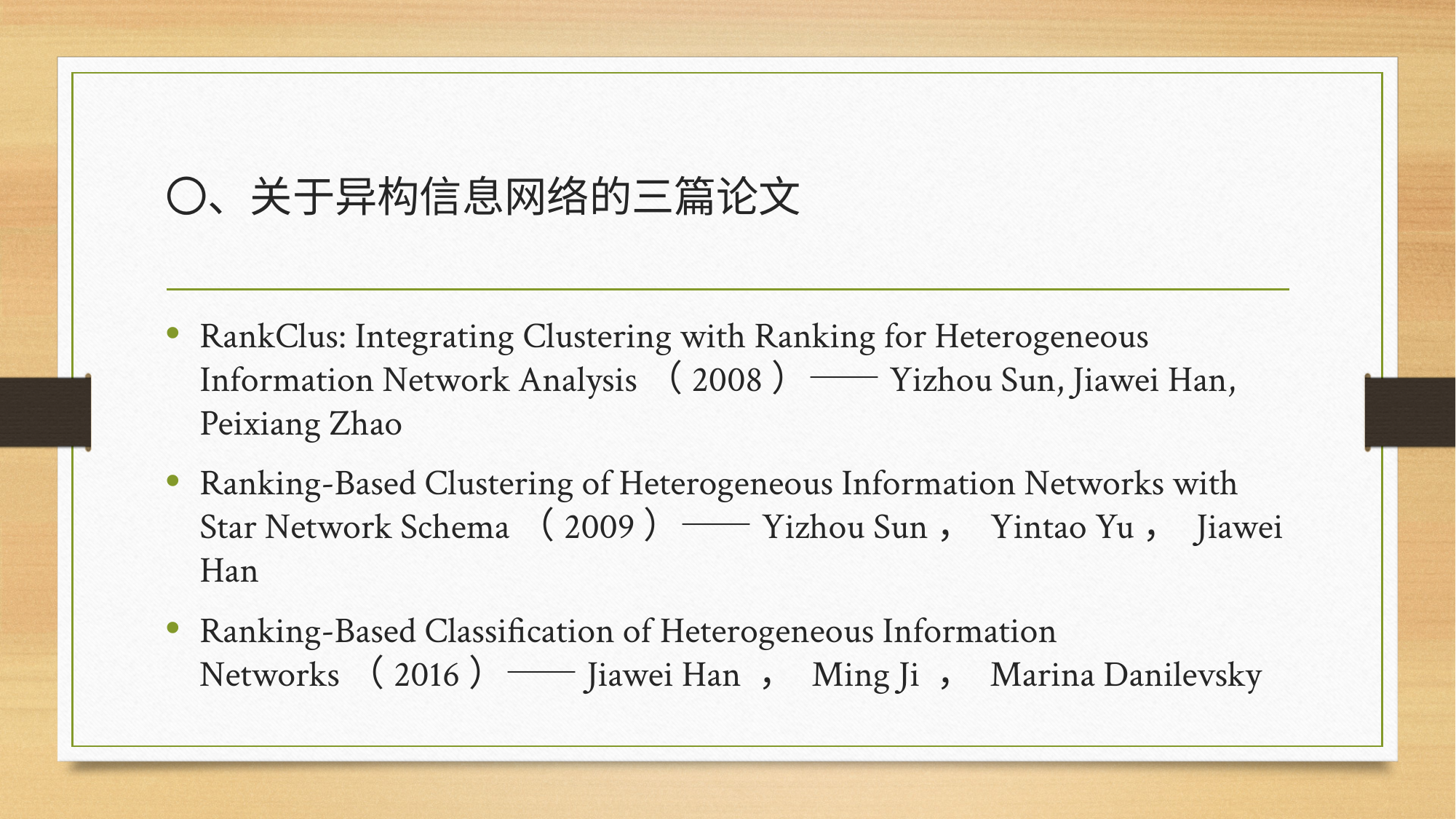

# 〇、关于异构信息网络的三篇论文
RankClus: Integrating Clustering with Ranking for Heterogeneous Information Network Analysis（2008）——Yizhou Sun, Jiawei Han, Peixiang Zhao
Ranking-Based Clustering of Heterogeneous Information Networks with Star Network Schema（2009）——Yizhou Sun， Yintao Yu， Jiawei Han
Ranking-Based Classification of Heterogeneous Information Networks（2016）——Jiawei Han ， Ming Ji ， Marina Danilevsky